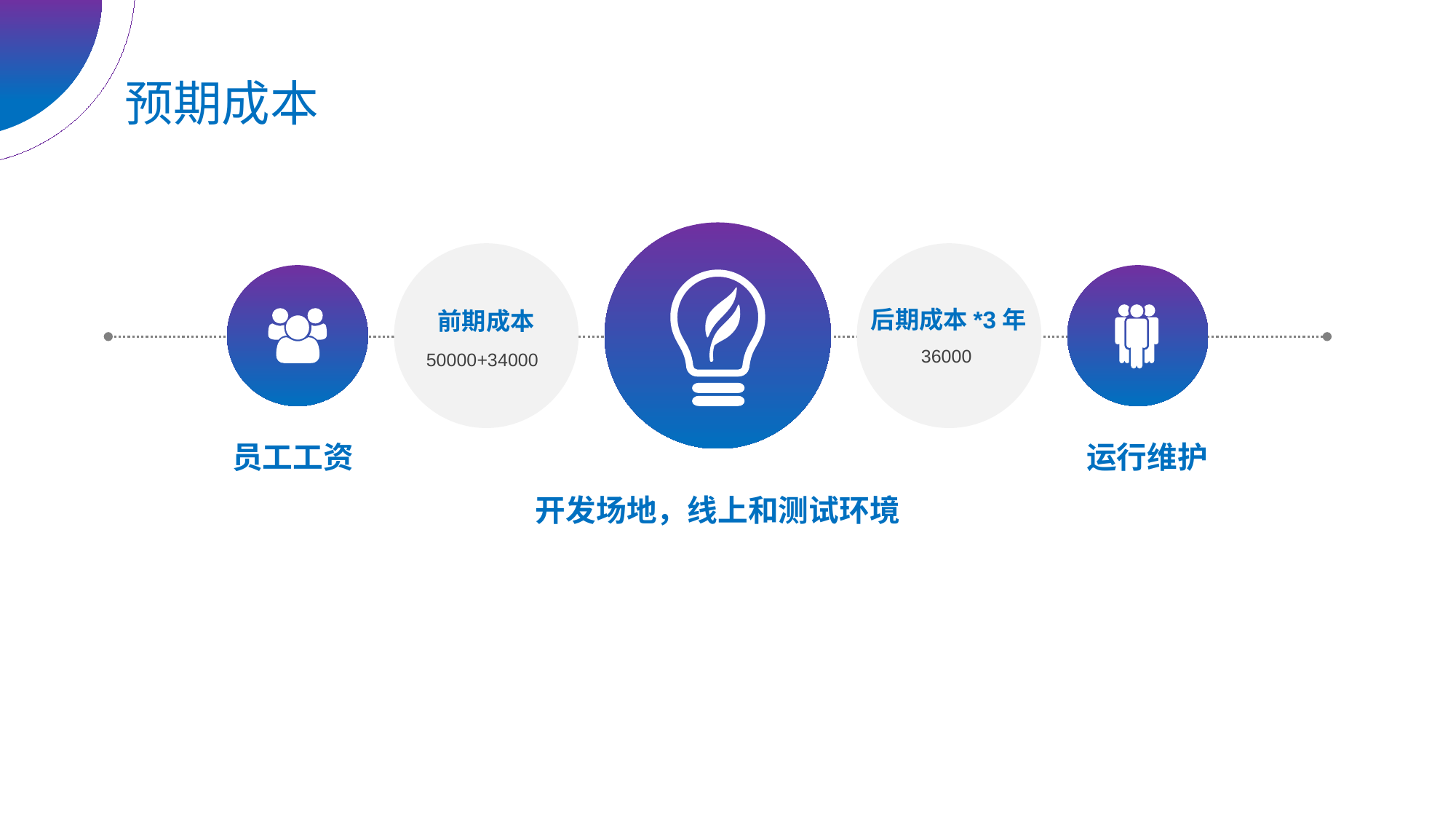

预期成本

后期成本*3年
前期成本

员工工资

运行维护
开发场地，线上和测试环境
36000

50000+34000